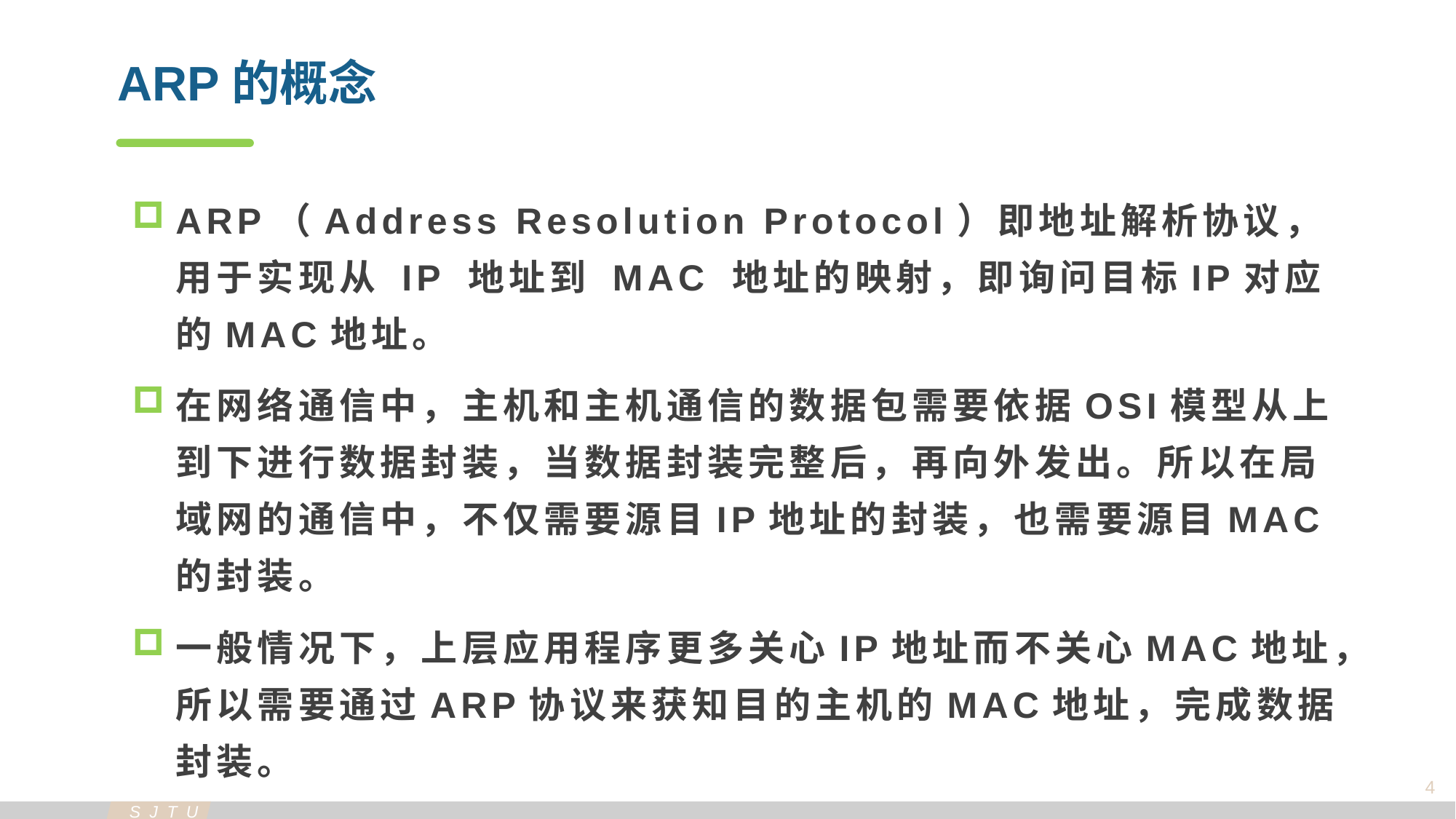

ARP的概念
ARP（Address Resolution Protocol）即地址解析协议， 用于实现从 IP 地址到 MAC 地址的映射，即询问目标IP对应的MAC地址。
在网络通信中，主机和主机通信的数据包需要依据OSI模型从上到下进行数据封装，当数据封装完整后，再向外发出。所以在局域网的通信中，不仅需要源目IP地址的封装，也需要源目MAC的封装。
一般情况下，上层应用程序更多关心IP地址而不关心MAC地址，所以需要通过ARP协议来获知目的主机的MAC地址，完成数据封装。

4